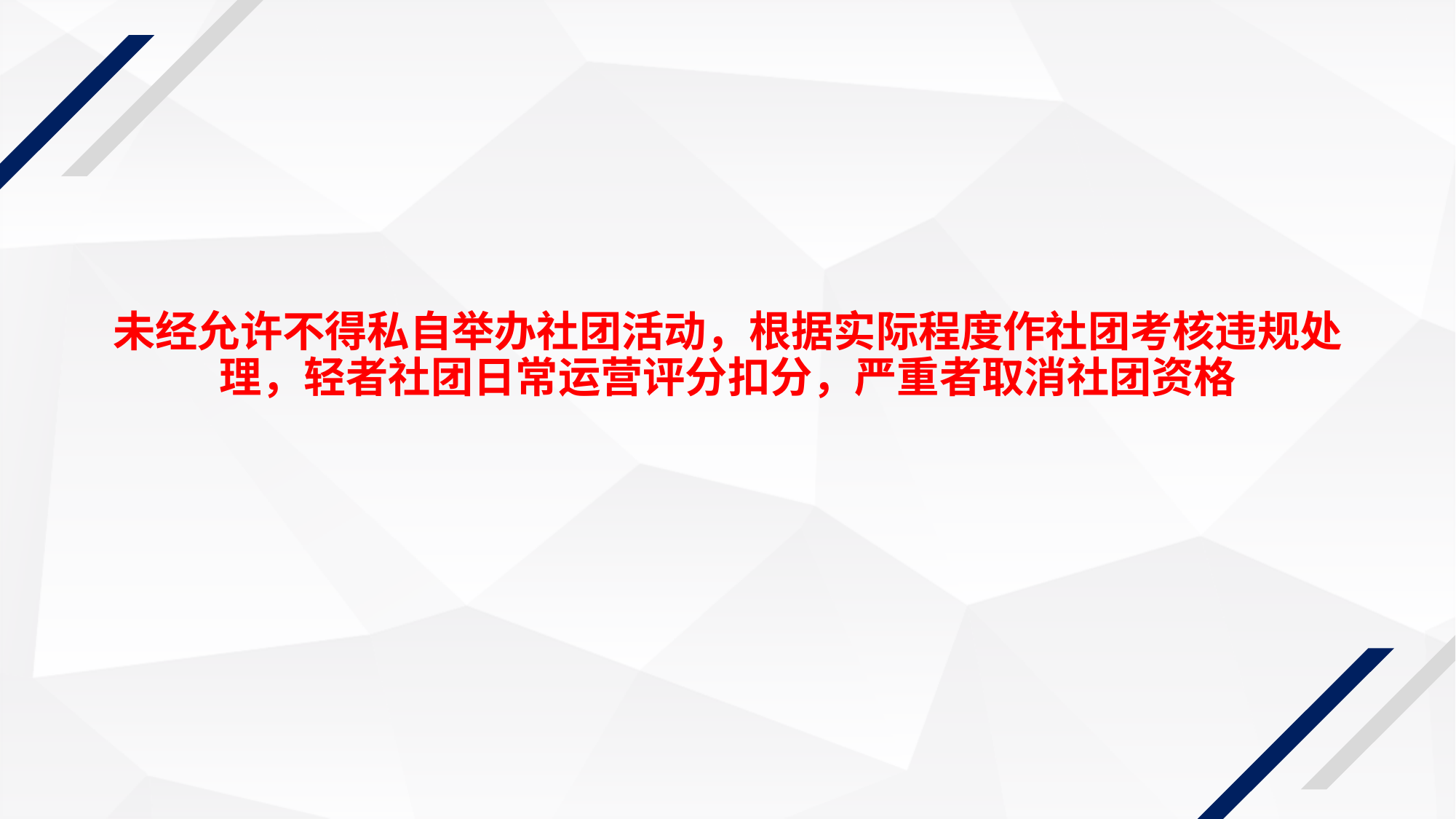

未经允许不得私自举办社团活动，根据实际程度作社团考核违规处理，轻者社团日常运营评分扣分，严重者取消社团资格